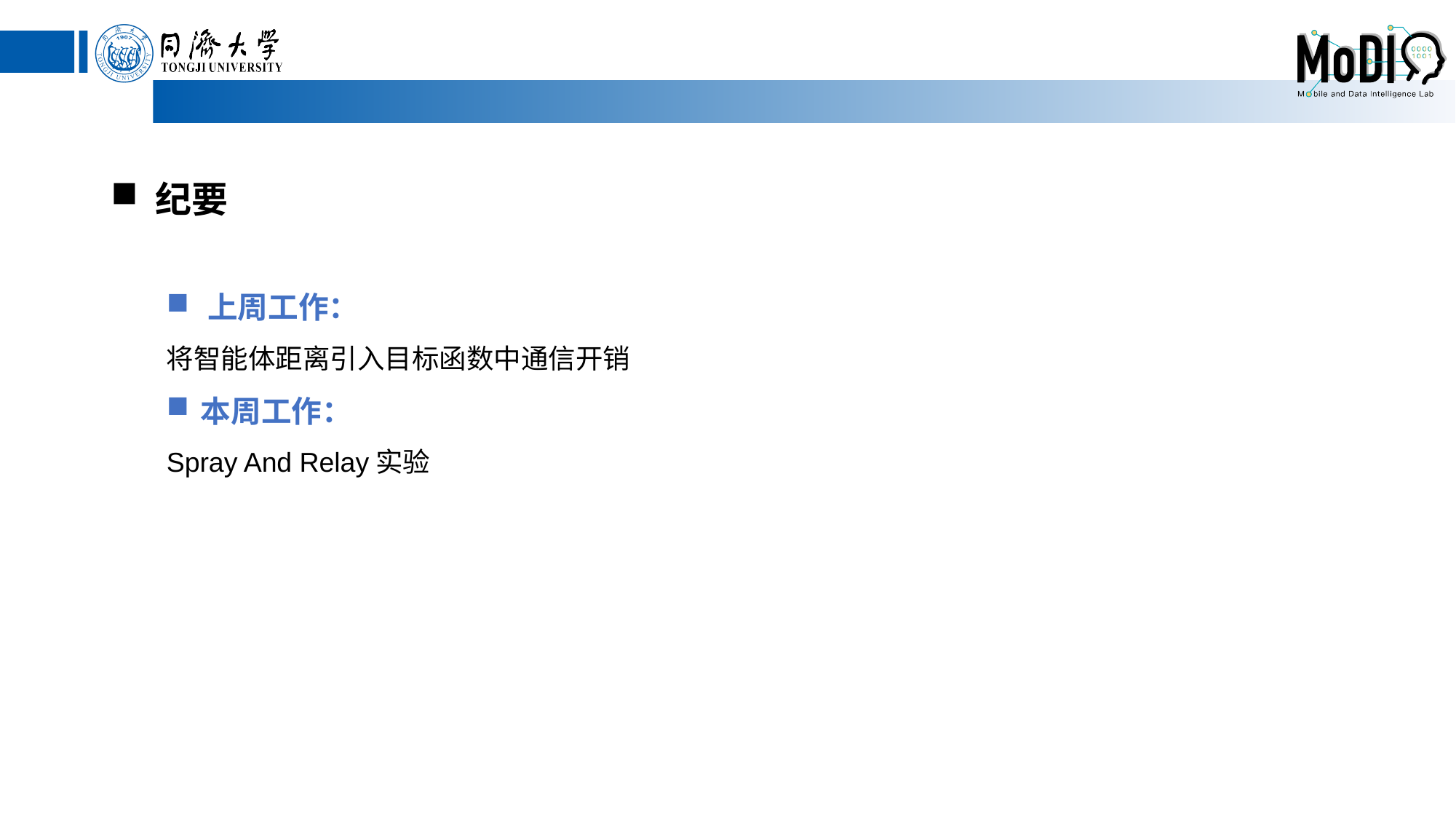

纪要
上周工作：
将智能体距离引入目标函数中通信开销
本周工作：
Spray And Relay实验